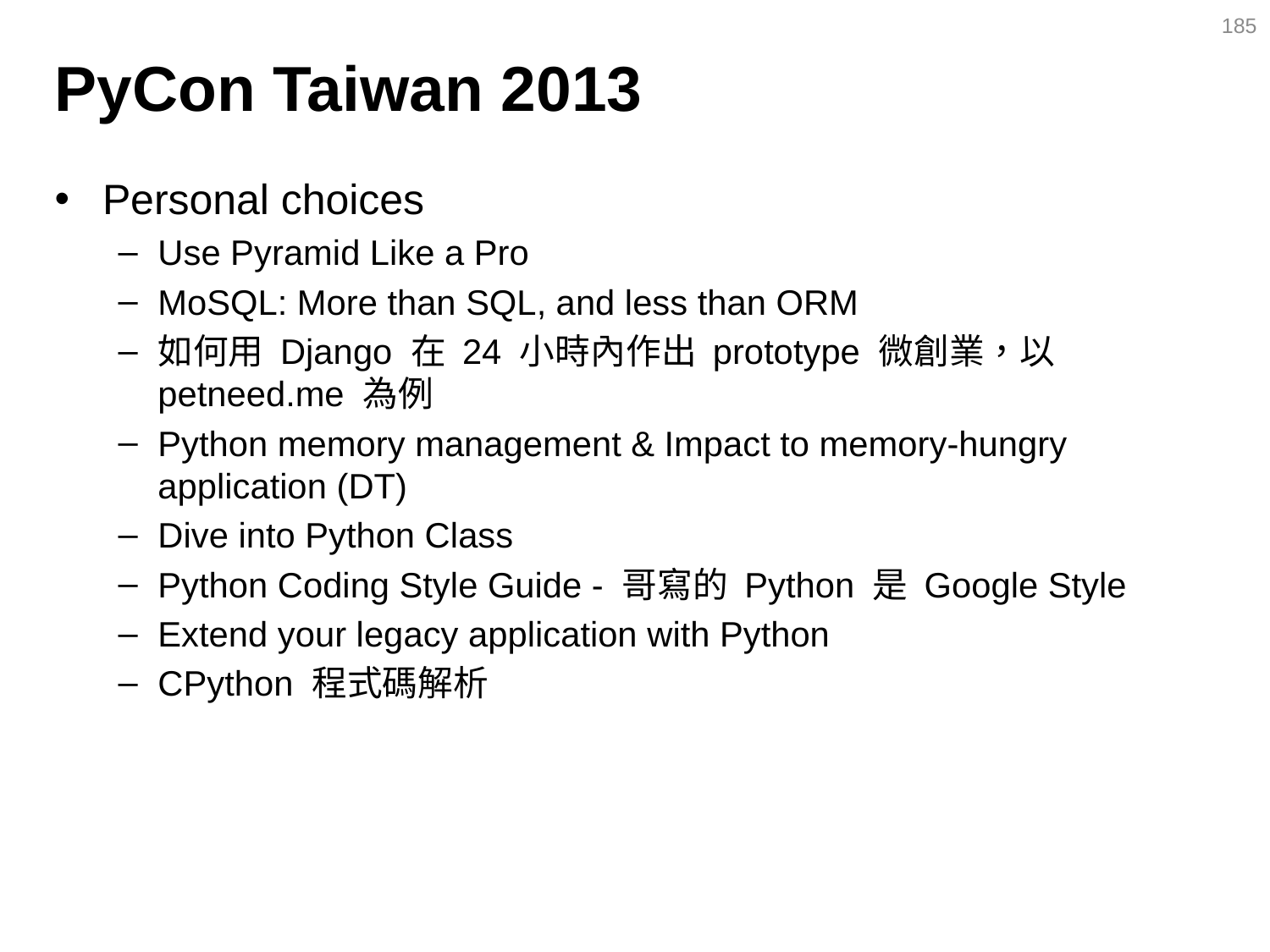

185
# PyCon Taiwan 2013
Personal choices
Use Pyramid Like a Pro
MoSQL: More than SQL, and less than ORM
如何用 Django 在 24 小時內作出 prototype 微創業，以 petneed.me 為例
Python memory management & Impact to memory-hungry application (DT)
Dive into Python Class
Python Coding Style Guide - 哥寫的 Python 是 Google Style
Extend your legacy application with Python
CPython 程式碼解析